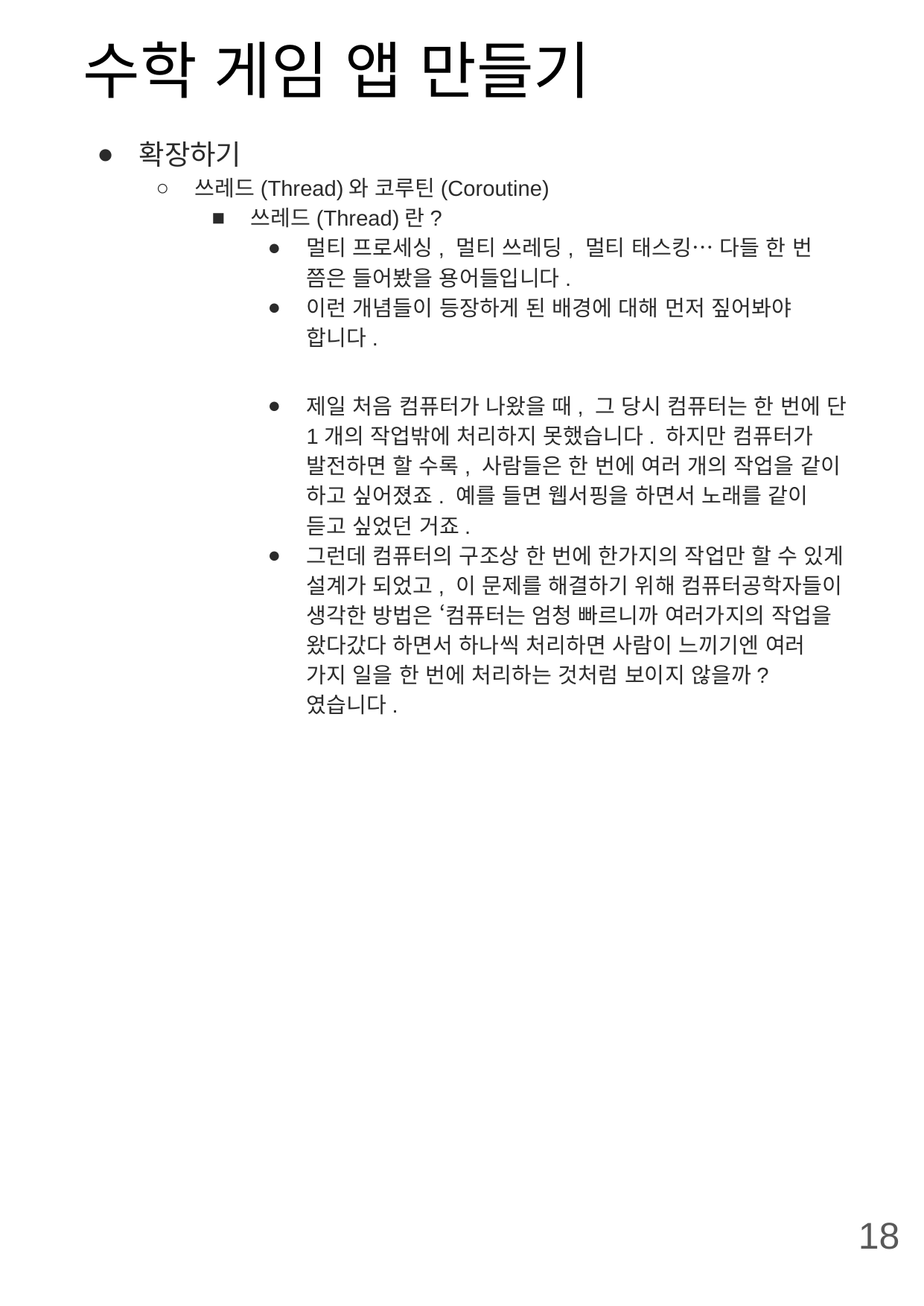

# 수학 게임 앱 만들기
확장하기
쓰레드(Thread)와 코루틴(Coroutine)
쓰레드(Thread)란?
멀티 프로세싱, 멀티 쓰레딩, 멀티 태스킹… 다들 한 번 쯤은 들어봤을 용어들입니다.
이런 개념들이 등장하게 된 배경에 대해 먼저 짚어봐야 합니다.

제일 처음 컴퓨터가 나왔을 때, 그 당시 컴퓨터는 한 번에 단 1개의 작업밖에 처리하지 못했습니다. 하지만 컴퓨터가 발전하면 할 수록, 사람들은 한 번에 여러 개의 작업을 같이 하고 싶어졌죠. 예를 들면 웹서핑을 하면서 노래를 같이 듣고 싶었던 거죠.
그런데 컴퓨터의 구조상 한 번에 한가지의 작업만 할 수 있게 설계가 되었고, 이 문제를 해결하기 위해 컴퓨터공학자들이 생각한 방법은 ‘컴퓨터는 엄청 빠르니까 여러가지의 작업을 왔다갔다 하면서 하나씩 처리하면 사람이 느끼기엔 여러 가지 일을 한 번에 처리하는 것처럼 보이지 않을까? 였습니다.

18